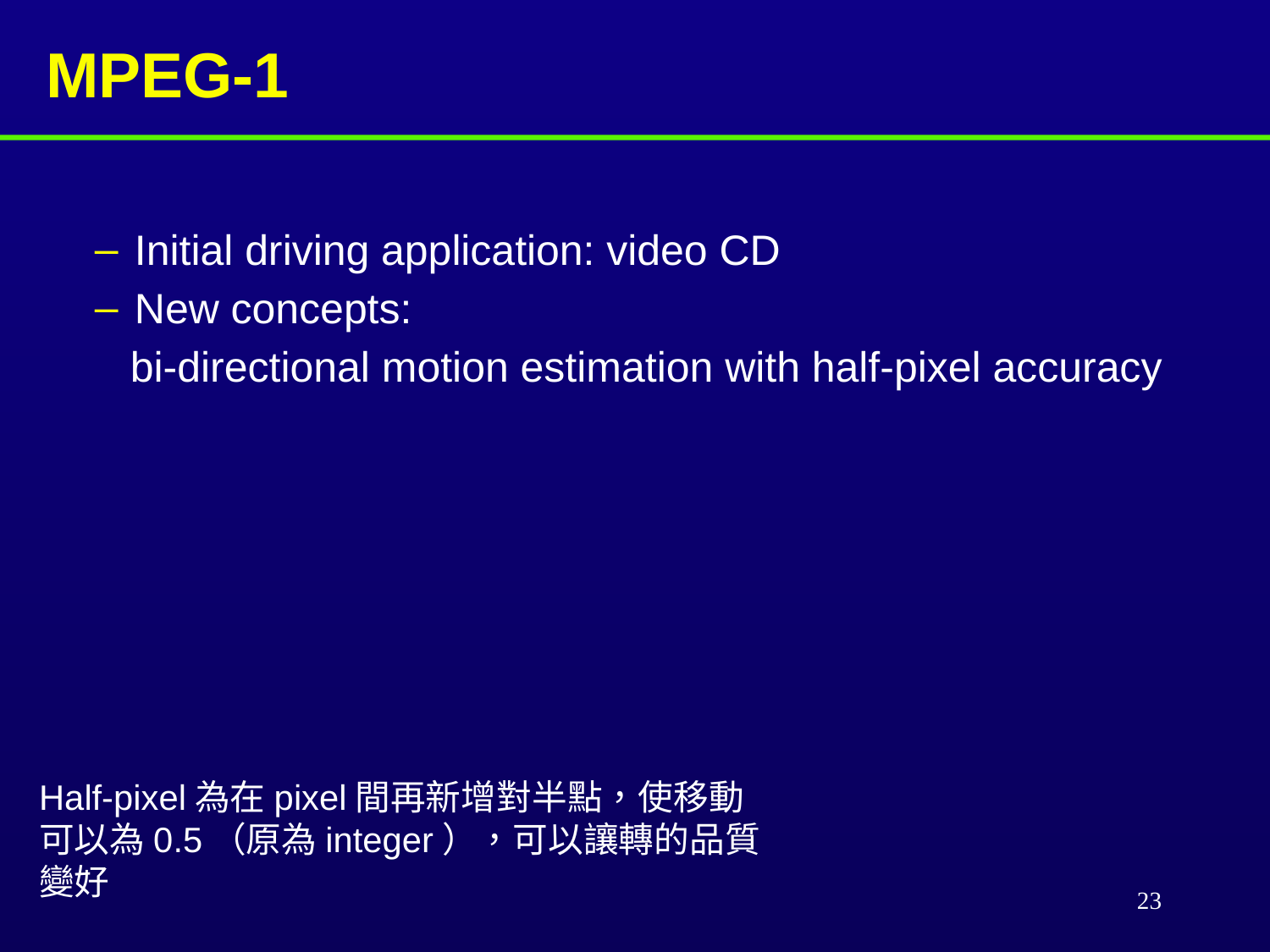

# MPEG-1
Initial driving application: video CD
New concepts:
   bi-directional motion estimation with half-pixel accuracy
Half-pixel為在pixel間再新增對半點，使移動可以為0.5（原為integer），可以讓轉的品質變好
23